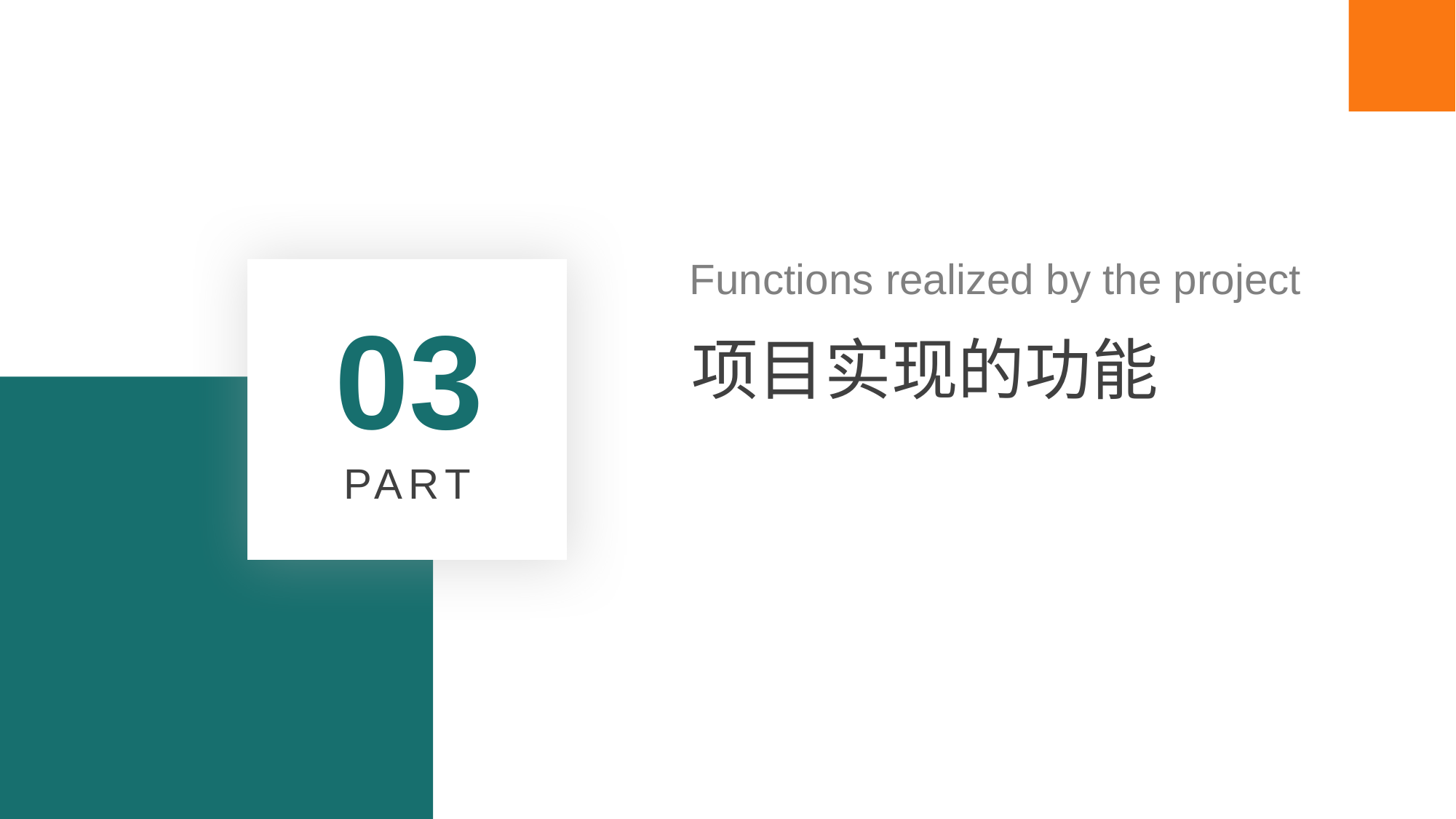

Functions realized by the project

03
项目实现的功能

PART